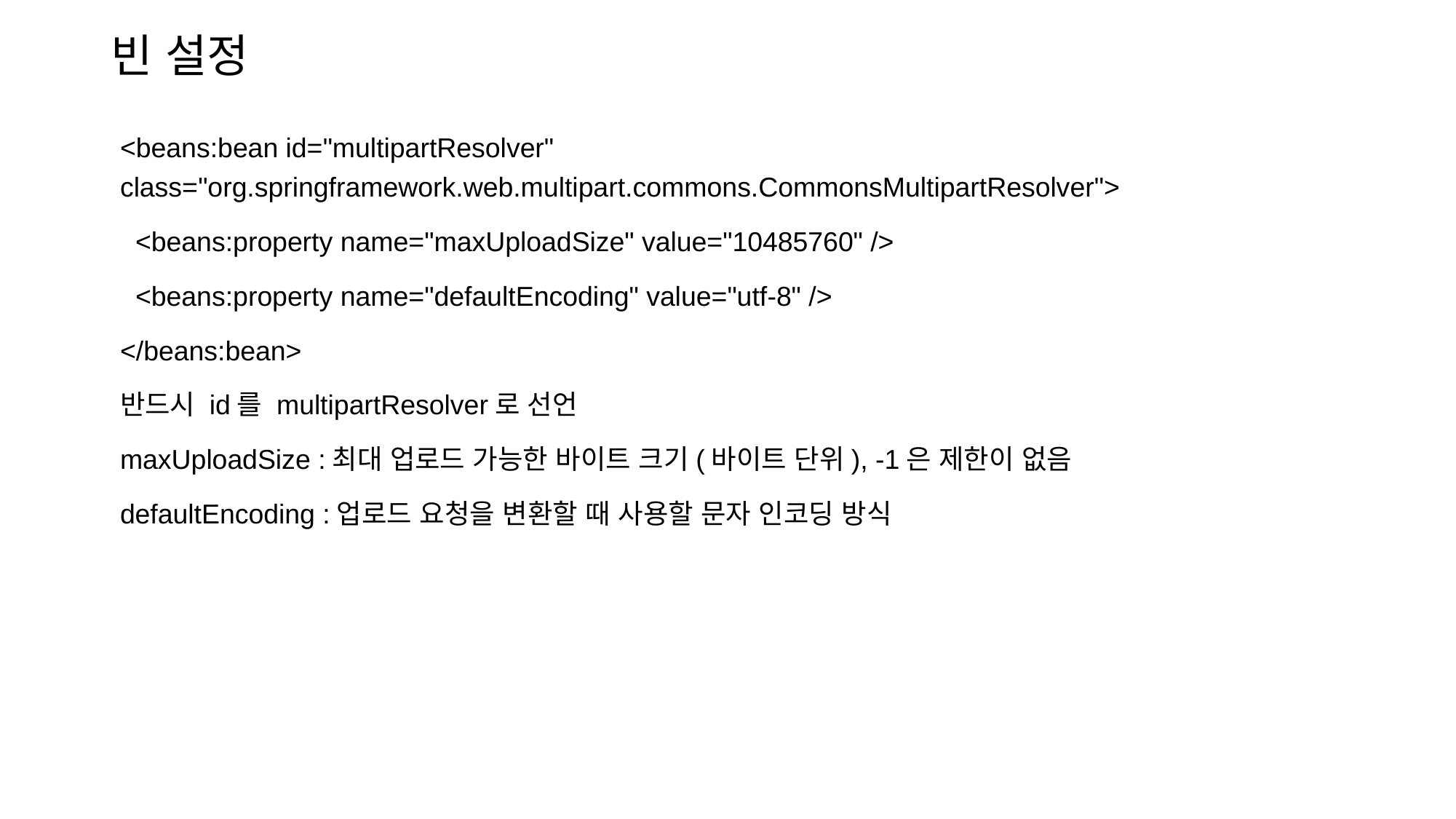

# 빈 설정
<beans:bean id="multipartResolver" class="org.springframework.web.multipart.commons.CommonsMultipartResolver">
  <beans:property name="maxUploadSize" value="10485760" />
  <beans:property name="defaultEncoding" value="utf-8" />
</beans:bean>
반드시 id를 multipartResolver로 선언
maxUploadSize :최대 업로드 가능한 바이트 크기(바이트 단위), -1은 제한이 없음
defaultEncoding :업로드 요청을 변환할 때 사용할 문자 인코딩 방식